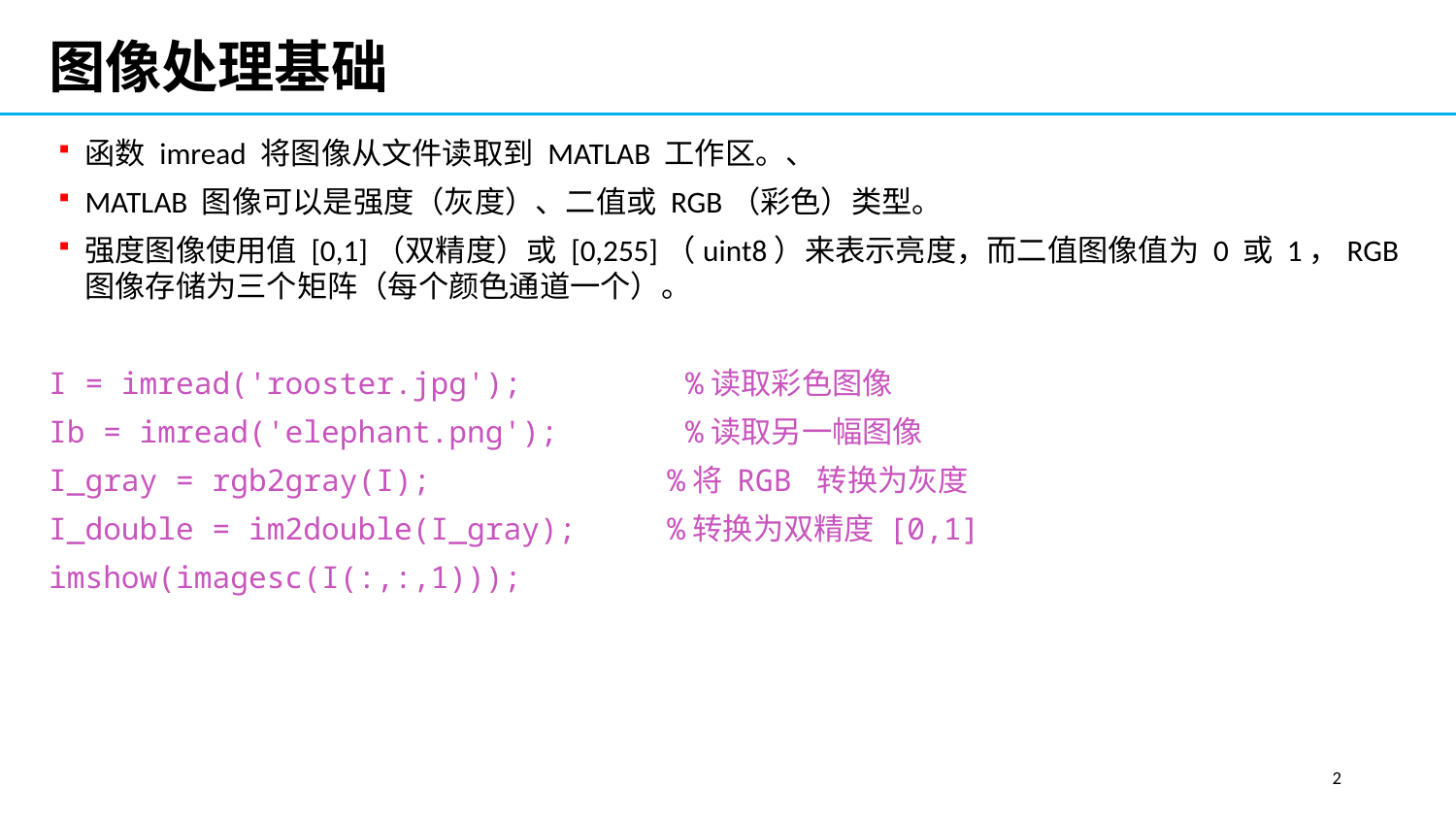

# 图像处理基础
函数 imread 将图像从文件读取到 MATLAB 工作区。、
MATLAB 图像可以是强度（灰度）、二值或 RGB（彩色）类型。
强度图像使用值 [0,1]（双精度）或 [0,255]（uint8）来表示亮度，而二值图像值为 0 或 1，RGB 图像存储为三个矩阵（每个颜色通道一个）。

I = imread('rooster.jpg');         %读取彩色图像
Ib = imread('elephant.png');       %读取另一幅图像
I_gray = rgb2gray(I);             %将 RGB 转换为灰度
I_double = im2double(I_gray);     %转换为双精度 [0,1]
imshow(imagesc(I(:,:,1)));
2